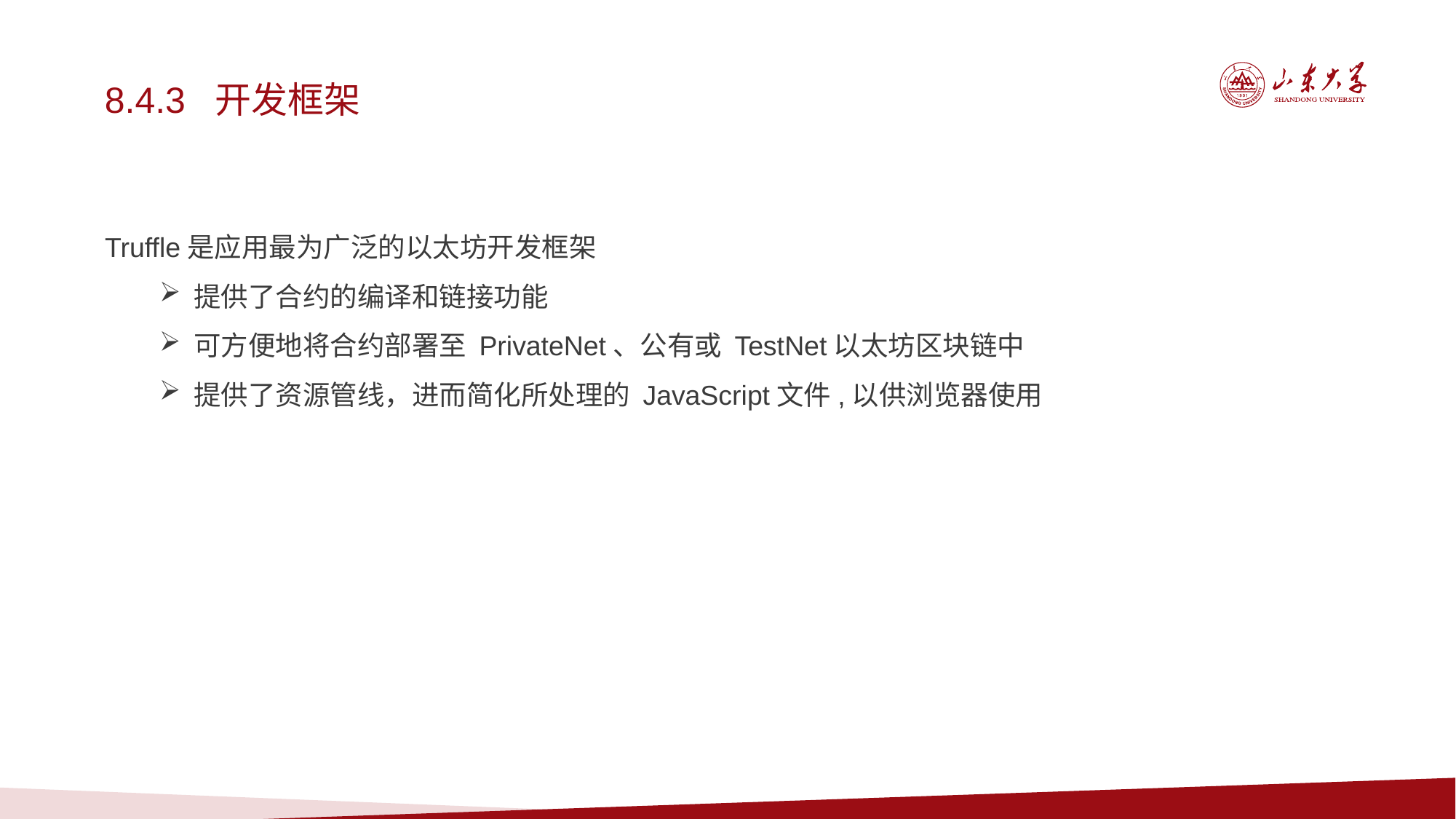

8.4.3  开发框架
Truffle是应用最为广泛的以太坊开发框架
提供了合约的编译和链接功能
可方便地将合约部署至 PrivateNet、公有或 TestNet以太坊区块链中
提供了资源管线，进而简化所处理的 JavaScript文件,以供浏览器使用